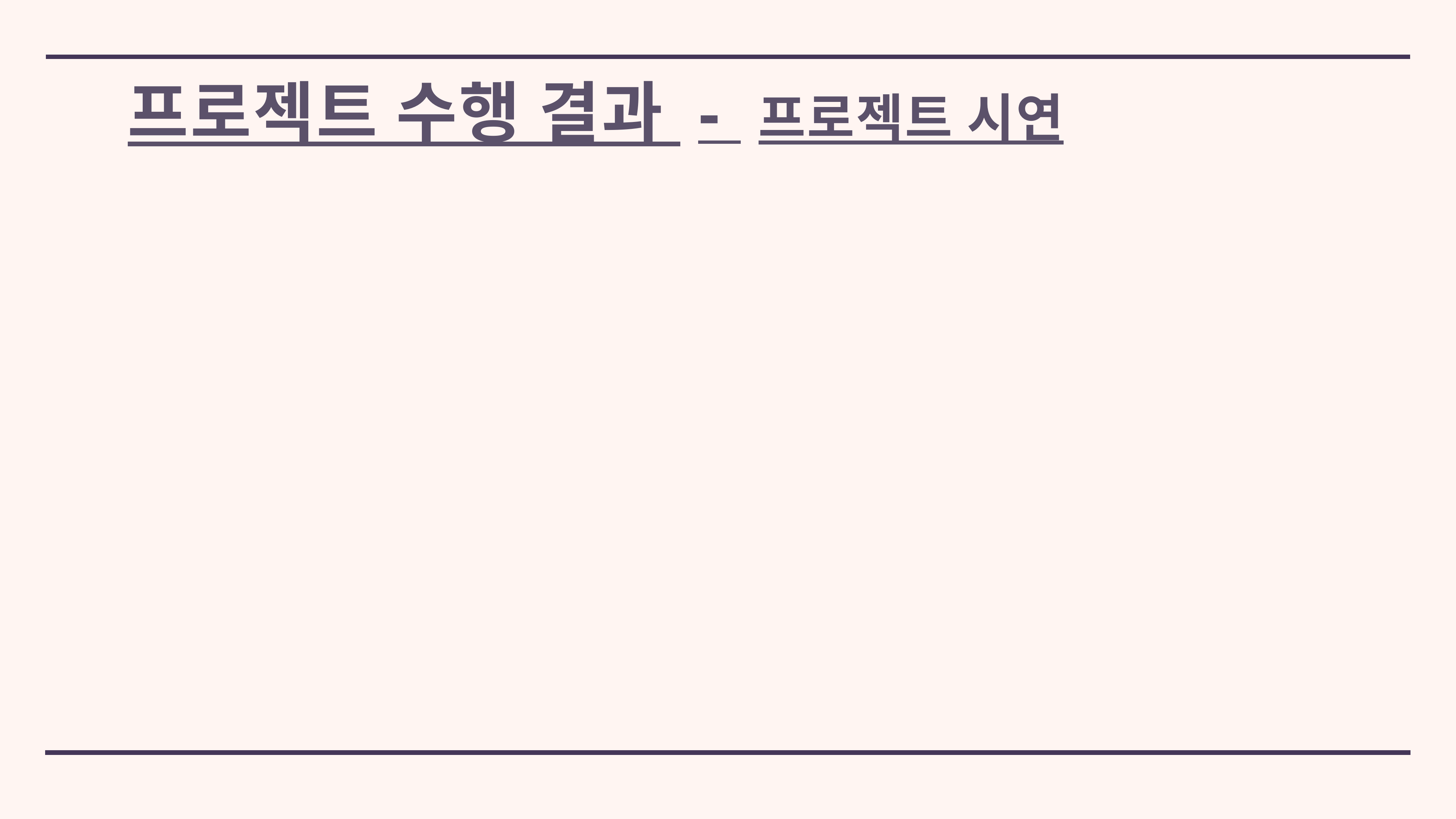

# 프로젝트 수행 결과 - 프로젝트 시연